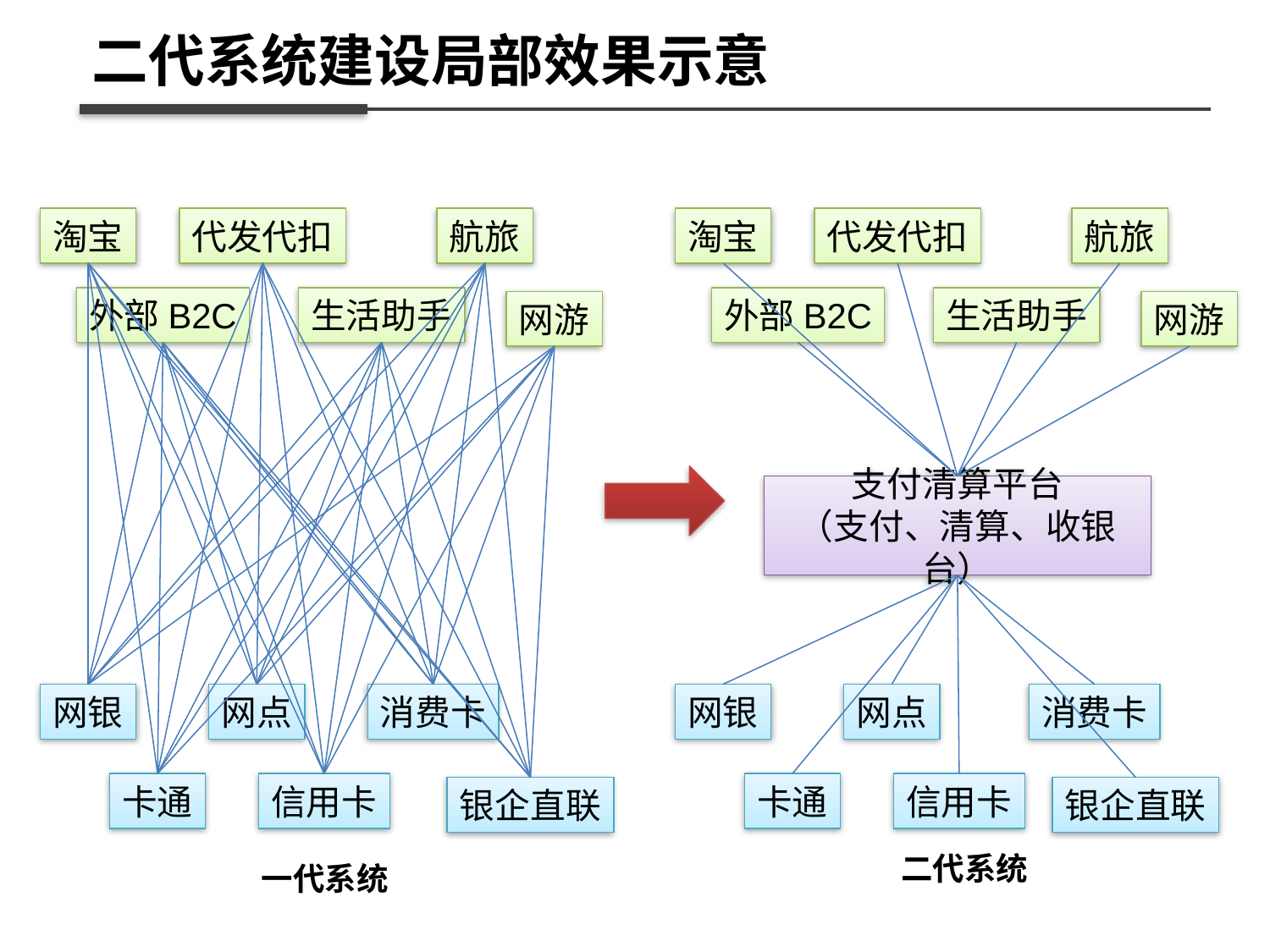

二代系统建设局部效果示意
淘宝
代发代扣
航旅
淘宝
代发代扣
航旅
外部B2C
生活助手
外部B2C
生活助手
网游
网游

支付清算平台
（支付、清算、收银台）
网银
网点
消费卡
网银
网点
消费卡
卡通
信用卡
卡通
信用卡
银企直联
银企直联
二代系统
一代系统